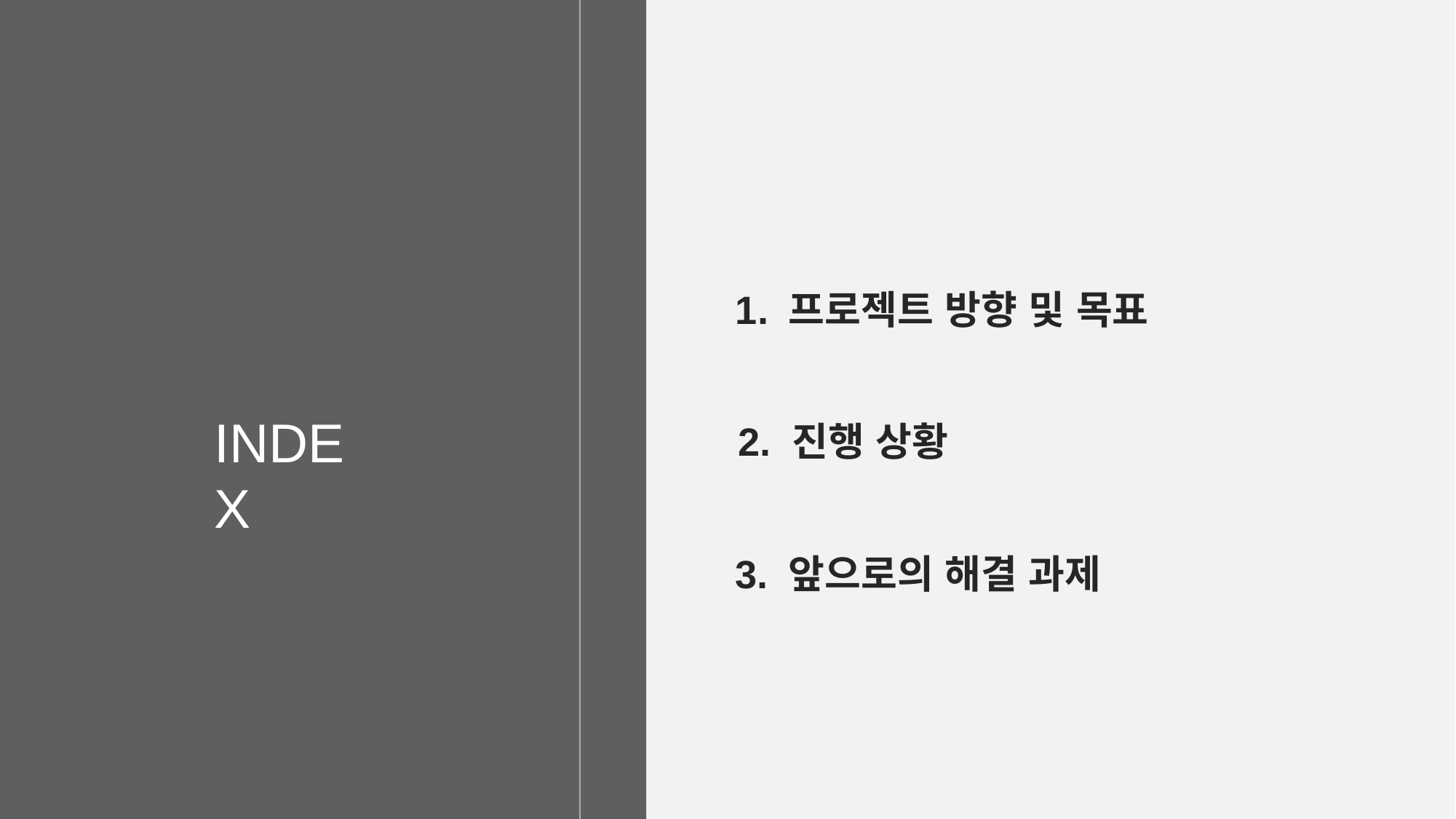

1. 프로젝트 방향 및 목표
INDEX
2. 진행 상황
3. 앞으로의 해결 과제